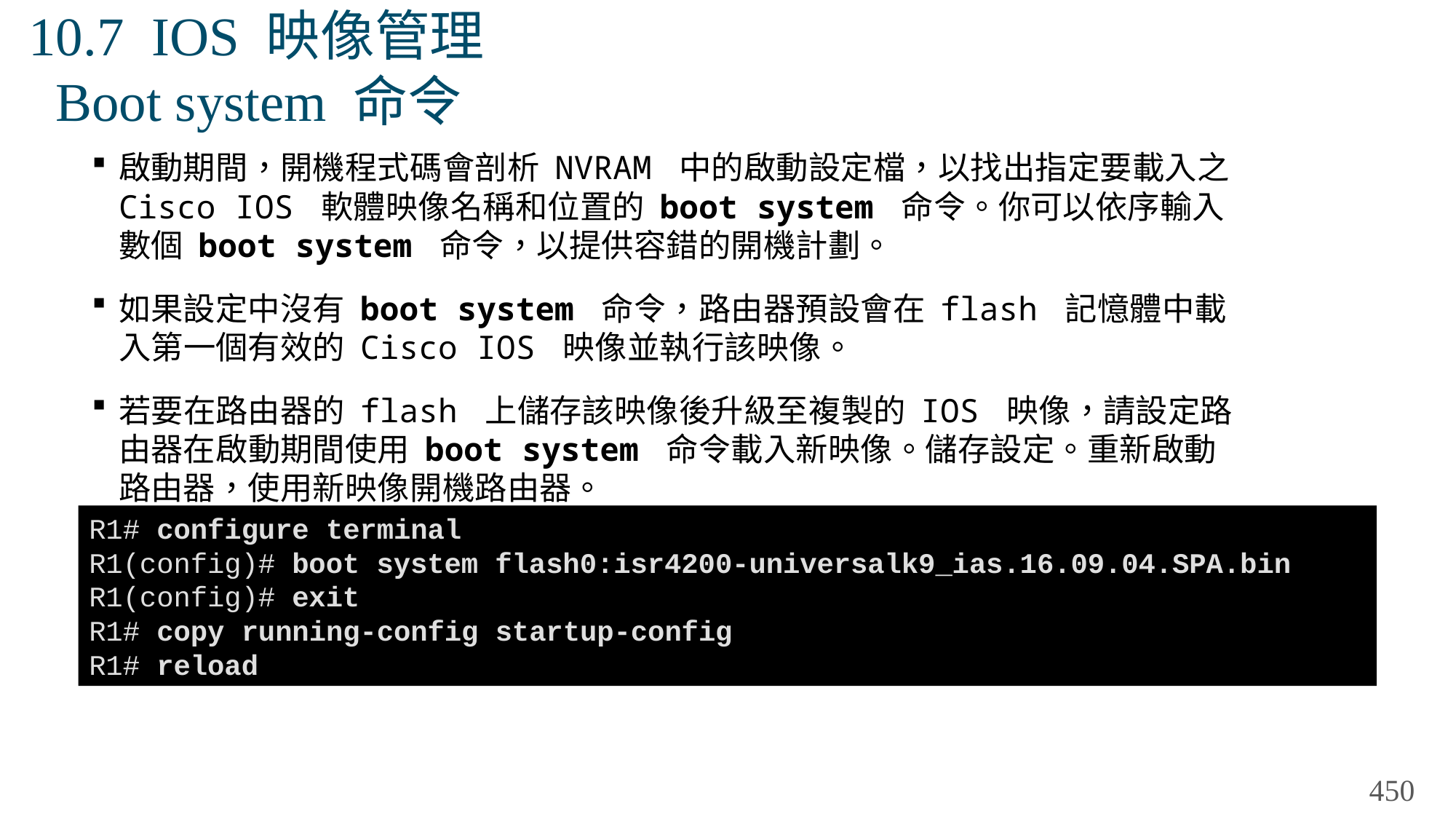

# 10.7  IOS 映像管理 Boot system 命令
啟動期間，開機程式碼會剖析 NVRAM 中的啟動設定檔，以找出指定要載入之 Cisco IOS 軟體映像名稱和位置的 boot system 命令。你可以依序輸入數個 boot system 命令，以提供容錯的開機計劃。
如果設定中沒有 boot system 命令，路由器預設會在 flash 記憶體中載入第一個有效的 Cisco IOS 映像並執行該映像。
若要在路由器的 flash 上儲存該映像後升級至複製的 IOS 映像，請設定路由器在啟動期間使用 boot system 命令載入新映像。儲存設定。重新啟動路由器，使用新映像開機路由器。
R1# configure terminal
R1(config)# boot system flash0:isr4200-universalk9_ias.16.09.04.SPA.bin
R1(config)# exit
R1# copy running-config startup-config
R1# reload
450